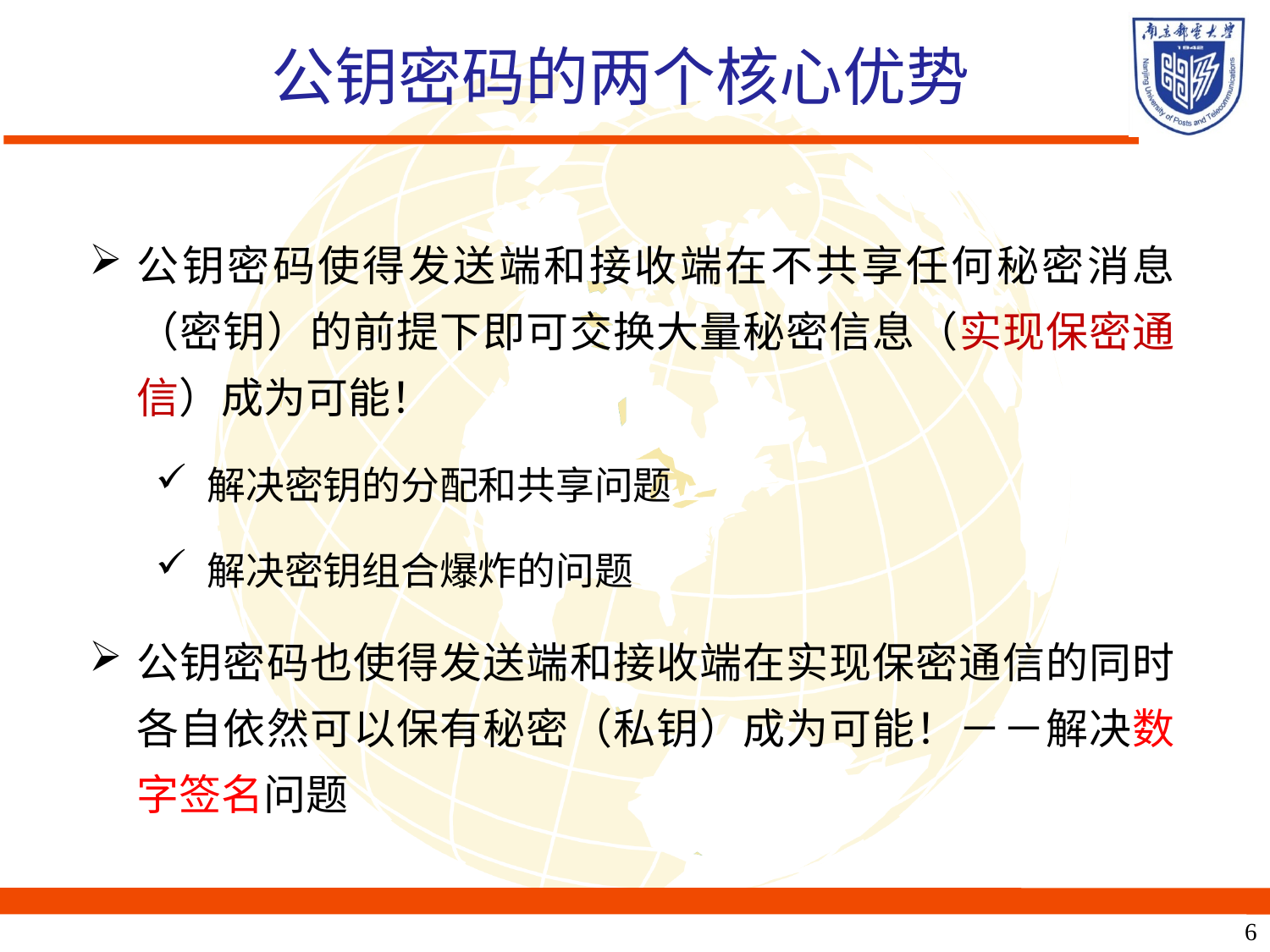

公钥密码的两个核心优势
公钥密码使得发送端和接收端在不共享任何秘密消息（密钥）的前提下即可交换大量秘密信息（实现保密通信）成为可能！
解决密钥的分配和共享问题
解决密钥组合爆炸的问题
公钥密码也使得发送端和接收端在实现保密通信的同时各自依然可以保有秘密（私钥）成为可能！－－解决数字签名问题
6